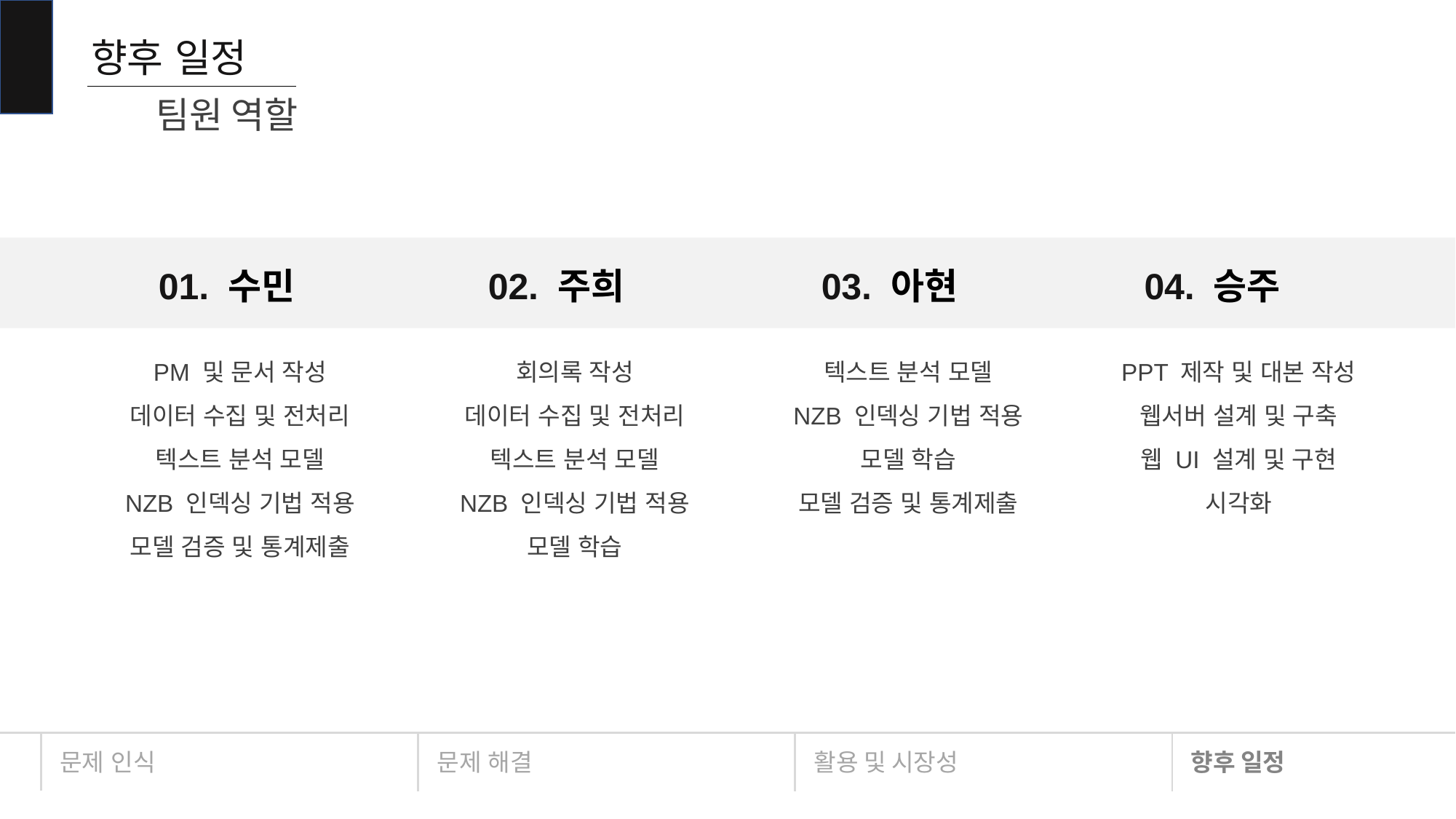

향후 일정
팀원 역할

01. 수민

PM 및 문서 작성
데이터 수집 및 전처리
텍스트 분석 모델
NZB 인덱싱 기법 적용
모델 검증 및 통계제출
02. 주희

회의록 작성
데이터 수집 및 전처리
텍스트 분석 모델
NZB 인덱싱 기법 적용
모델 학습
03. 아현

텍스트 분석 모델
NZB 인덱싱 기법 적용
모델 학습
모델 검증 및 통계제출
04. 승주

PPT 제작 및 대본 작성
웹서버 설계 및 구축
웹 UI 설계 및 구현
시각화
문제 인식
문제 해결
활용 및 시장성
향후 일정